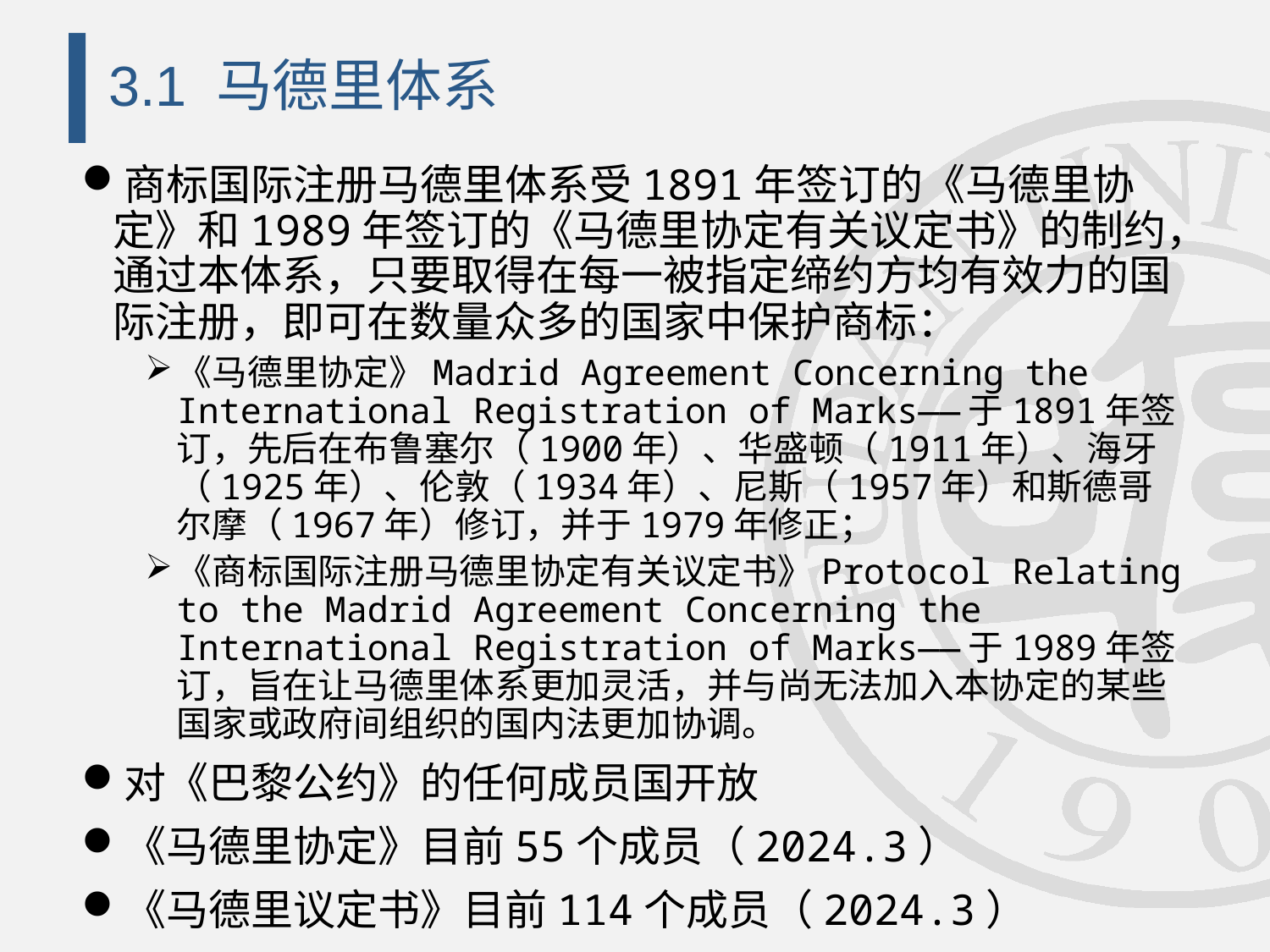

# 3.1 马德里体系
商标国际注册马德里体系受1891年签订的《马德里协定》和1989年签订的《马德里协定有关议定书》的制约，通过本体系，只要取得在每一被指定缔约方均有效力的国际注册，即可在数量众多的国家中保护商标：
《马德里协定》Madrid Agreement Concerning the International Registration of Marks——于1891年签订，先后在布鲁塞尔（1900年）、华盛顿（1911年）、海牙（1925年）、伦敦（1934年）、尼斯（1957年）和斯德哥尔摩（1967年）修订，并于1979年修正；
《商标国际注册马德里协定有关议定书》Protocol Relating to the Madrid Agreement Concerning the International Registration of Marks——于1989年签订，旨在让马德里体系更加灵活，并与尚无法加入本协定的某些国家或政府间组织的国内法更加协调。
对《巴黎公约》的任何成员国开放
《马德里协定》目前55个成员（2024.3）
《马德里议定书》目前114个成员（2024.3）